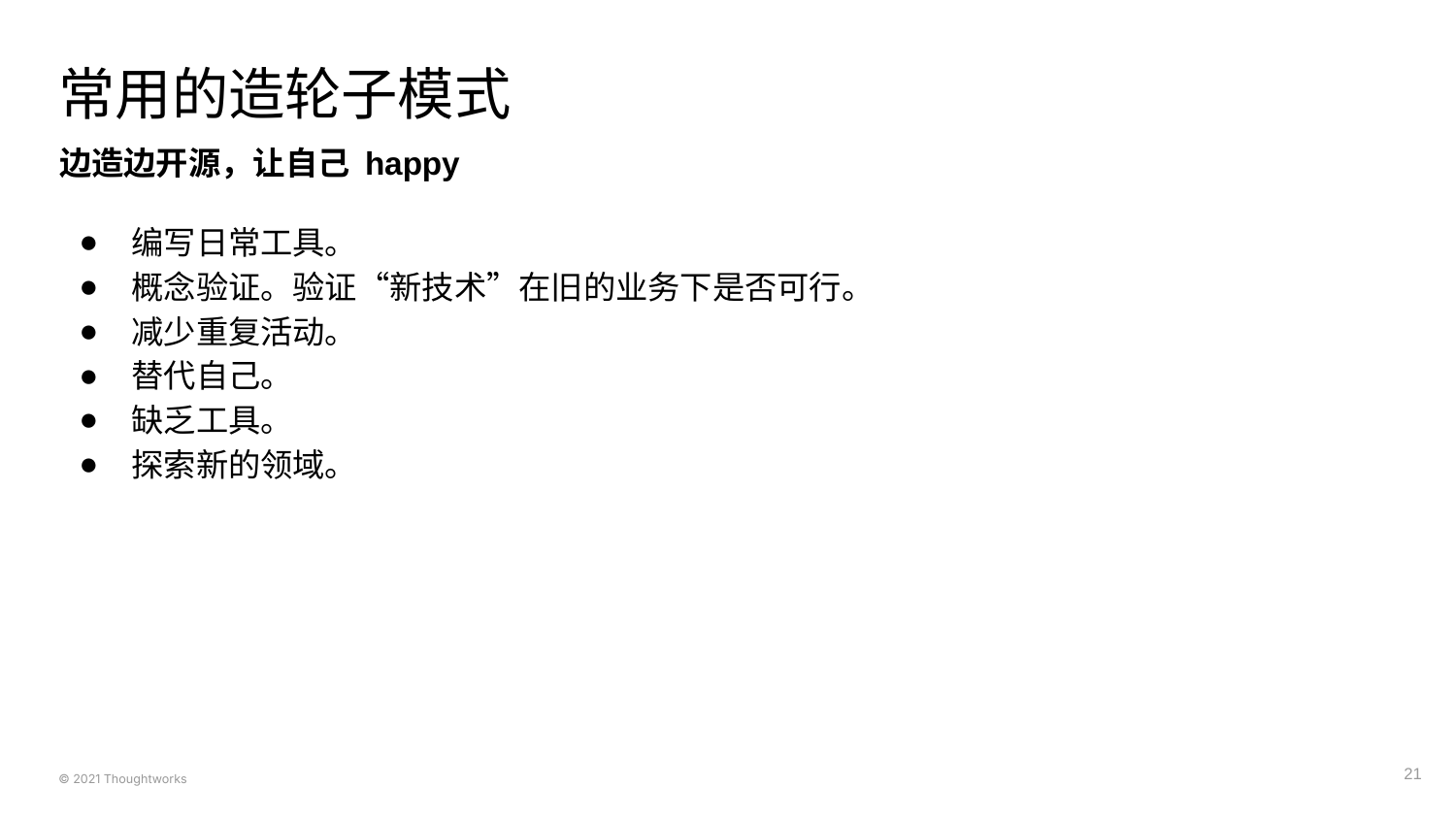

# 常用的造轮子模式
边造边开源，让自己 happy
编写日常工具。
概念验证。验证“新技术”在旧的业务下是否可行。
减少重复活动。
替代自己。
缺乏工具。
探索新的领域。

21